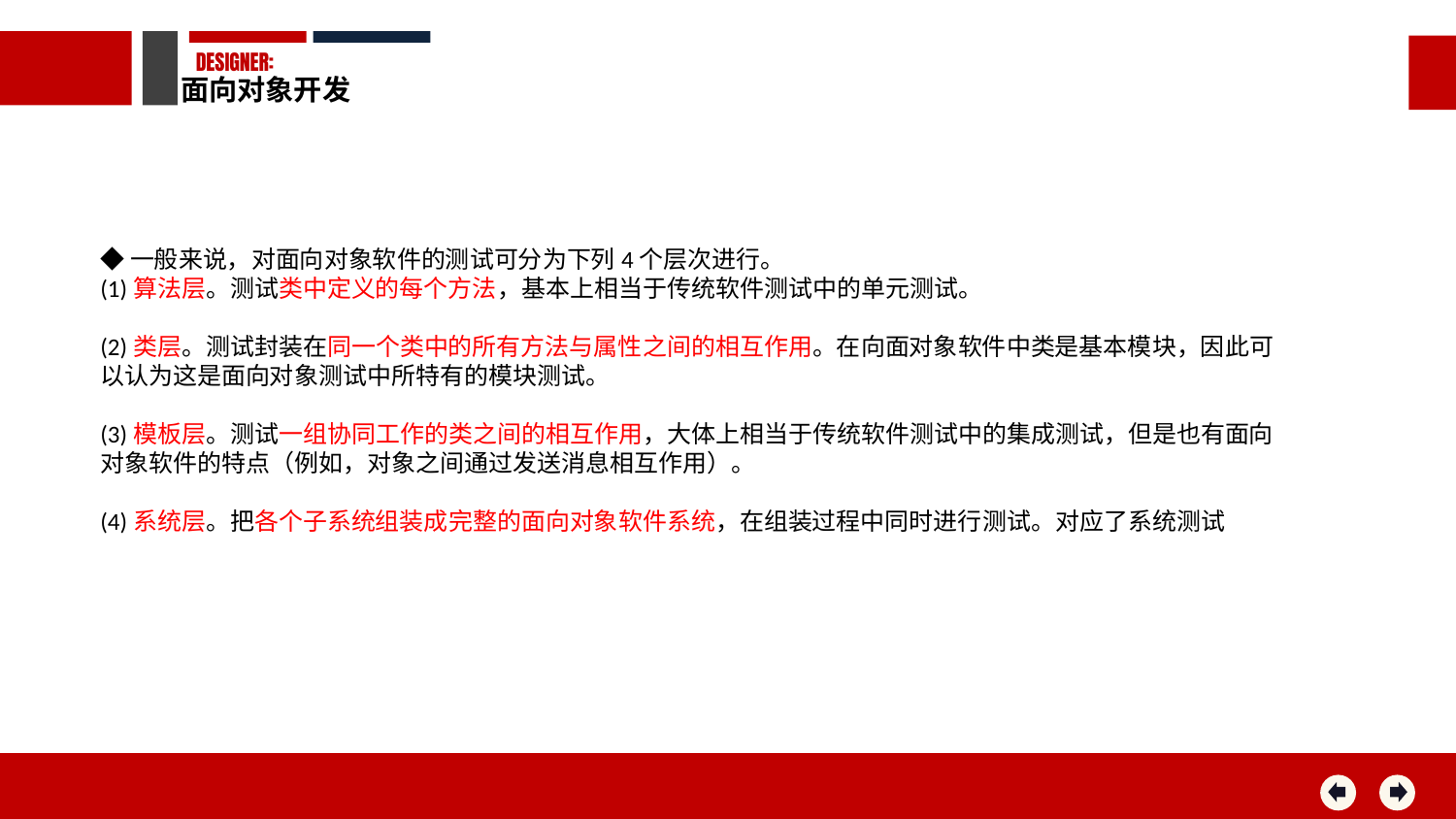

DESIGNER:
面向对象开发
◆一般来说，对面向对象软件的测试可分为下列4个层次进行。
(1)算法层。测试类中定义的每个方法，基本上相当于传统软件测试中的单元测试。

(2)类层。测试封装在同一个类中的所有方法与属性之间的相互作用。在向面对象软件中类是基本模块，因此可以认为这是面向对象测试中所特有的模块测试。

(3)模板层。测试一组协同工作的类之间的相互作用，大体上相当于传统软件测试中的集成测试，但是也有面向对象软件的特点（例如，对象之间通过发送消息相互作用）。

(4)系统层。把各个子系统组装成完整的面向对象软件系统，在组装过程中同时进行测试。对应了系统测试